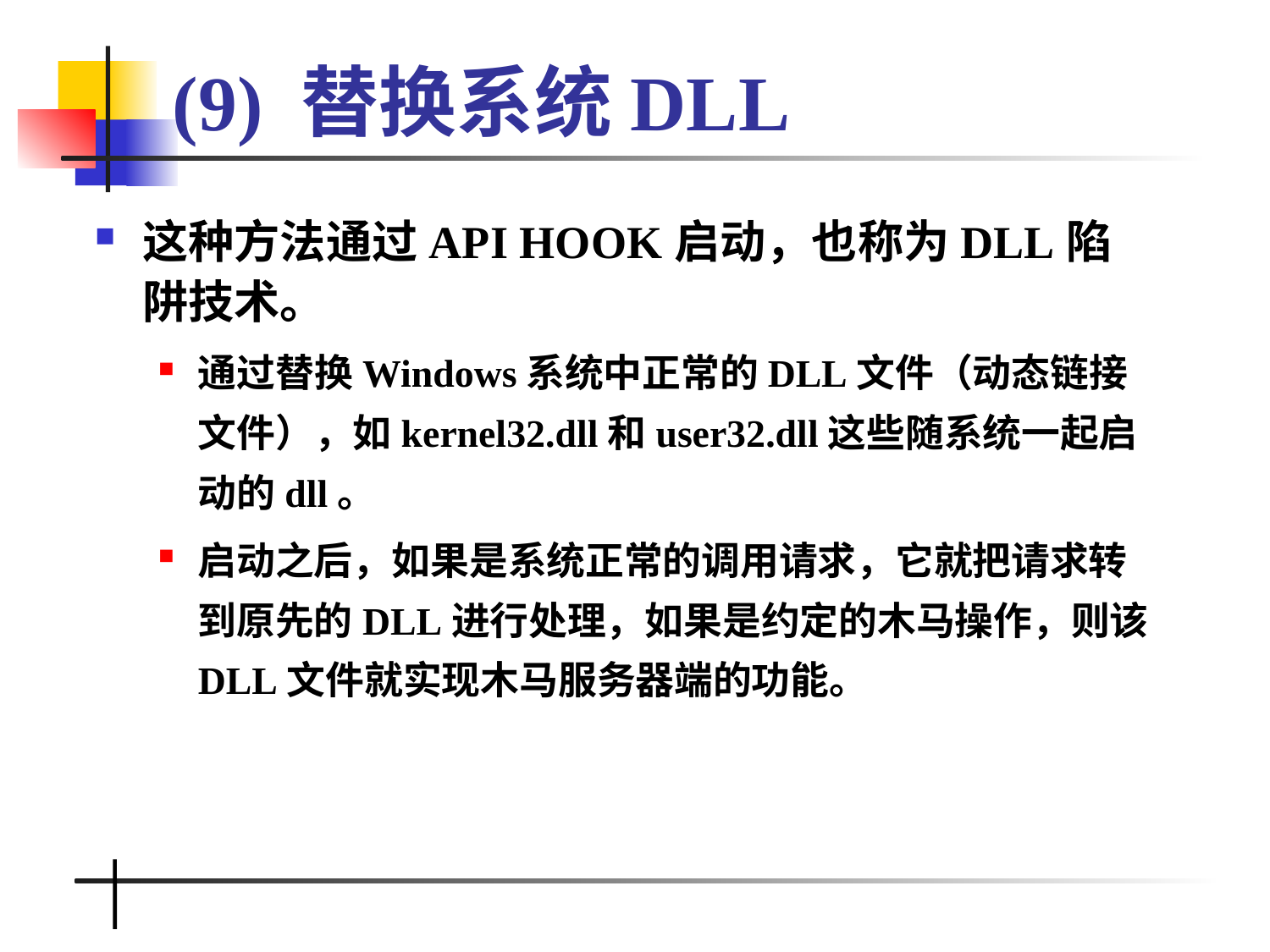

# (9) 替换系统DLL
这种方法通过API HOOK启动，也称为DLL陷阱技术。
通过替换Windows系统中正常的DLL文件（动态链接文件），如kernel32.dll和user32.dll这些随系统一起启动的dll。
启动之后，如果是系统正常的调用请求，它就把请求转到原先的DLL进行处理，如果是约定的木马操作，则该DLL文件就实现木马服务器端的功能。